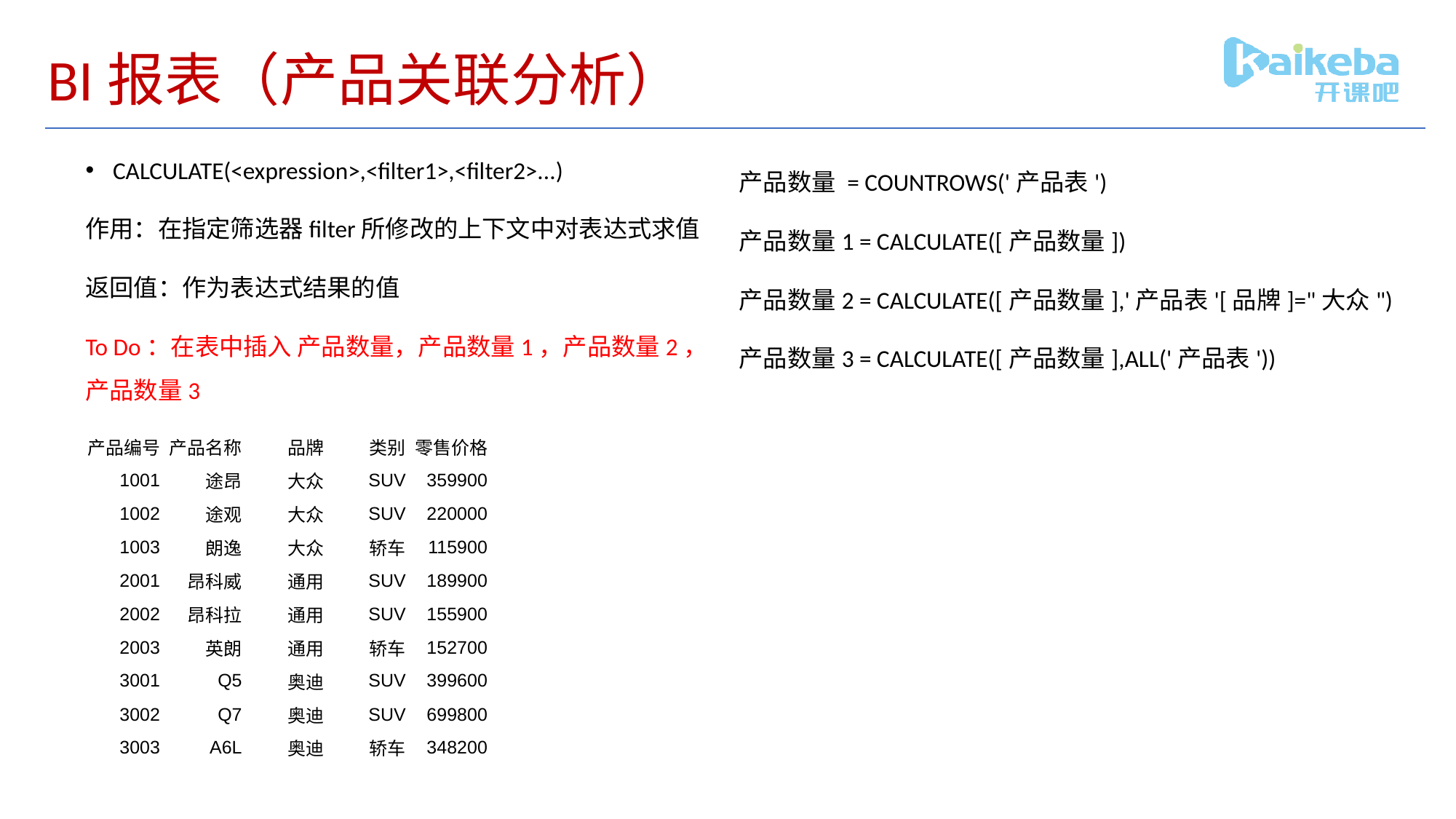

# BI报表（产品关联分析）
CALCULATE(<expression>,<filter1>,<filter2>...)
作用：在指定筛选器filter所修改的上下文中对表达式求值
返回值：作为表达式结果的值
To Do：在表中插入 产品数量，产品数量1，产品数量2，产品数量3

产品数量 = COUNTROWS('产品表')
产品数量1 = CALCULATE([产品数量])
产品数量2 = CALCULATE([产品数量],'产品表'[品牌]="大众")
产品数量3 = CALCULATE([产品数量],ALL('产品表'))

| 产品编号 | 产品名称 | 品牌 | 类别 | 零售价格 |
| --- | --- | --- | --- | --- |
| 1001 | 途昂 | 大众 | SUV | 359900 |
| 1002 | 途观 | 大众 | SUV | 220000 |
| 1003 | 朗逸 | 大众 | 轿车 | 115900 |
| 2001 | 昂科威 | 通用 | SUV | 189900 |
| 2002 | 昂科拉 | 通用 | SUV | 155900 |
| 2003 | 英朗 | 通用 | 轿车 | 152700 |
| 3001 | Q5 | 奥迪 | SUV | 399600 |
| 3002 | Q7 | 奥迪 | SUV | 699800 |
| 3003 | A6L | 奥迪 | 轿车 | 348200 |